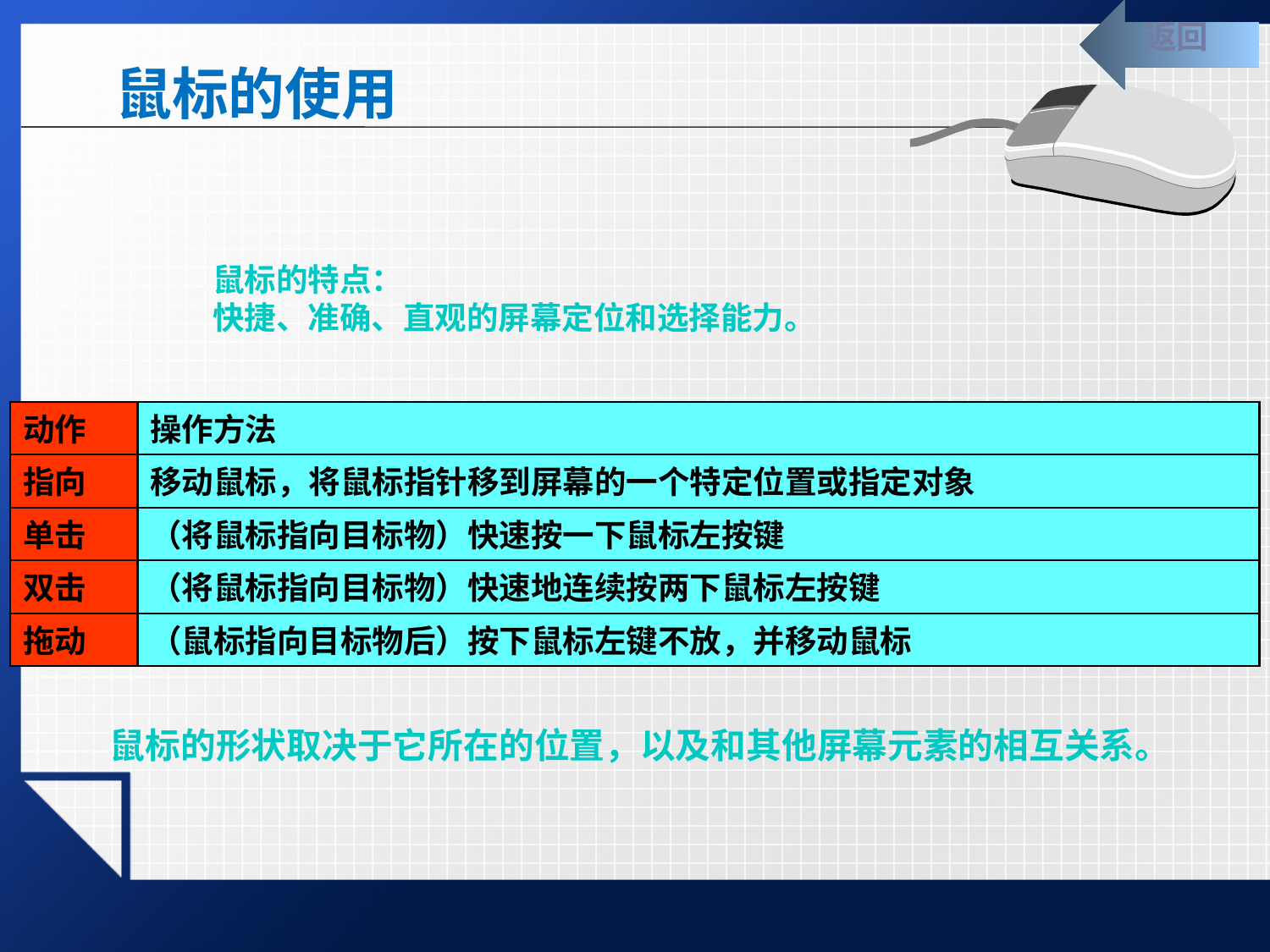

返回
# 鼠标的使用

鼠标的特点：
快捷、准确、直观的屏幕定位和选择能力。
动作
操作方法
指向
移动鼠标，将鼠标指针移到屏幕的一个特定位置或指定对象
单击
（将鼠标指向目标物）快速按一下鼠标左按键
双击
（将鼠标指向目标物）快速地连续按两下鼠标左按键
拖动
（鼠标指向目标物后）按下鼠标左键不放，并移动鼠标
鼠标的形状取决于它所在的位置，以及和其他屏幕元素的相互关系。